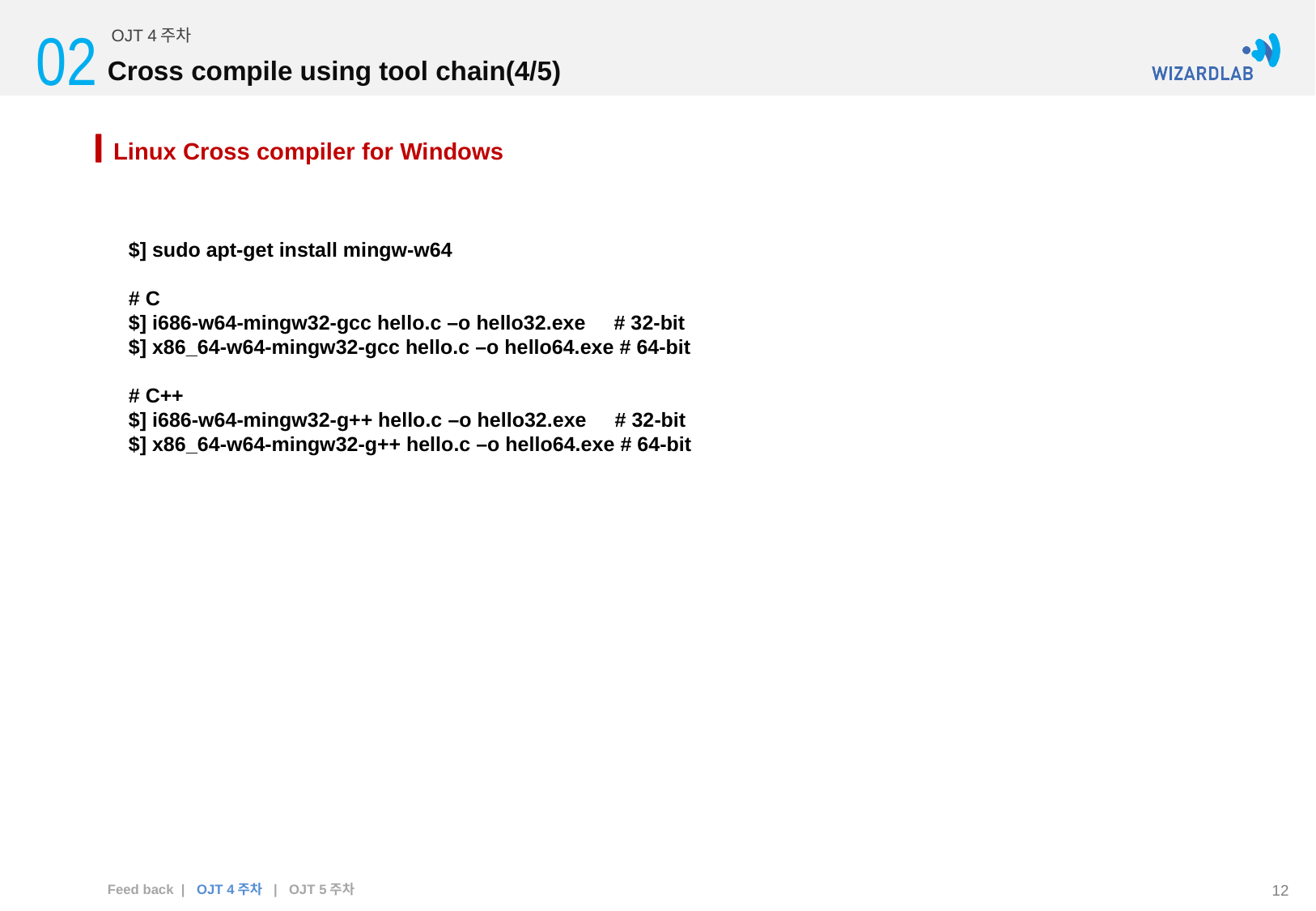

02
OJT 4주차
Cross compile using tool chain(4/5)

Linux Cross compiler for Windows
$] sudo apt-get install mingw-w64

# C
$] i686-w64-mingw32-gcc hello.c –o hello32.exe     # 32-bit
$] x86_64-w64-mingw32-gcc hello.c –o hello64.exe # 64-bit

# C++
$] i686-w64-mingw32-g++ hello.c –o hello32.exe     # 32-bit
$] x86_64-w64-mingw32-g++ hello.c –o hello64.exe # 64-bit
Feed back  |   OJT 4주차  |   OJT 5주차